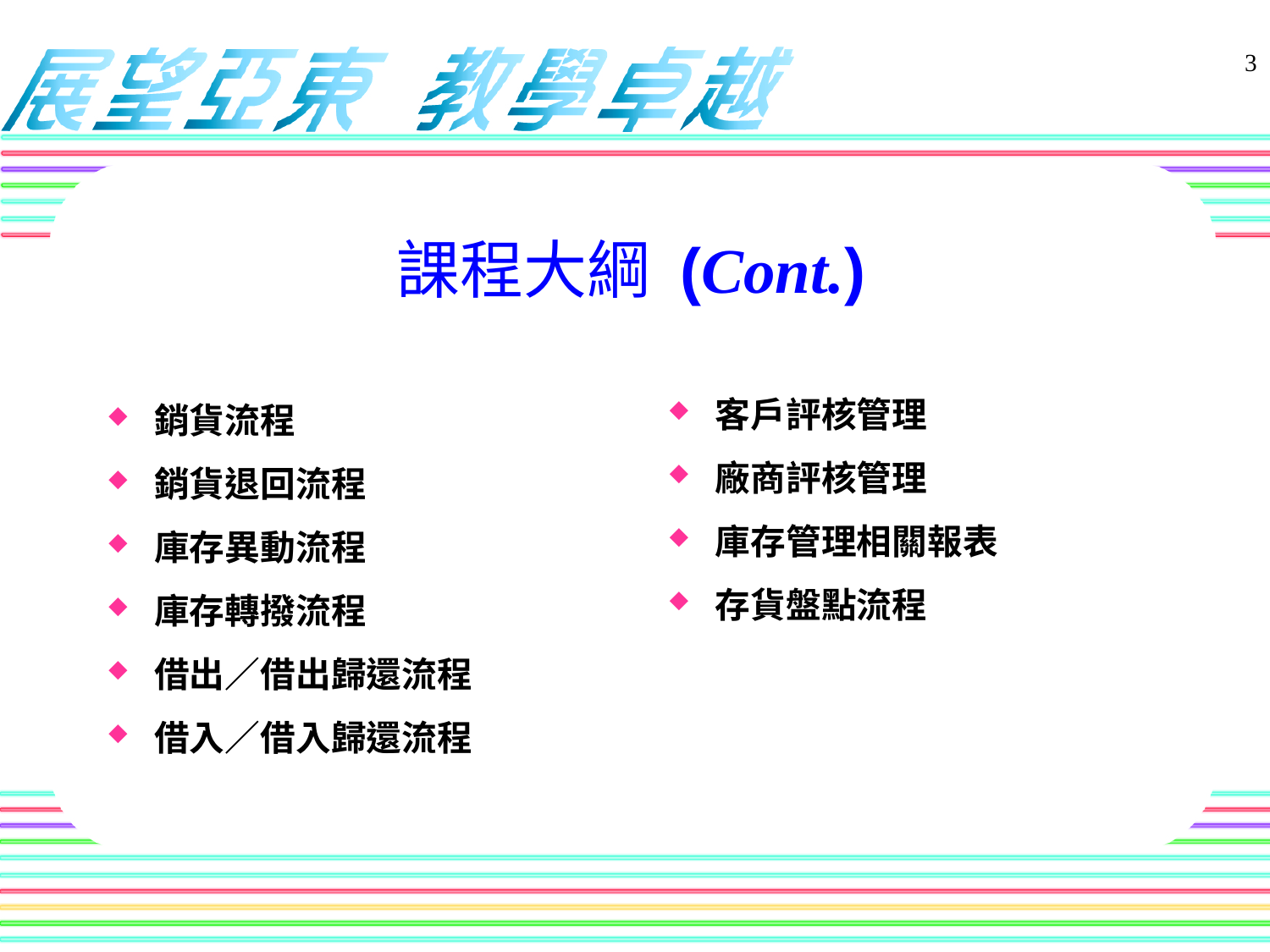

3
# 課程大綱 (Cont.)
客戶評核管理
廠商評核管理
庫存管理相關報表
存貨盤點流程
銷貨流程
銷貨退回流程
庫存異動流程
庫存轉撥流程
借出／借出歸還流程
借入／借入歸還流程